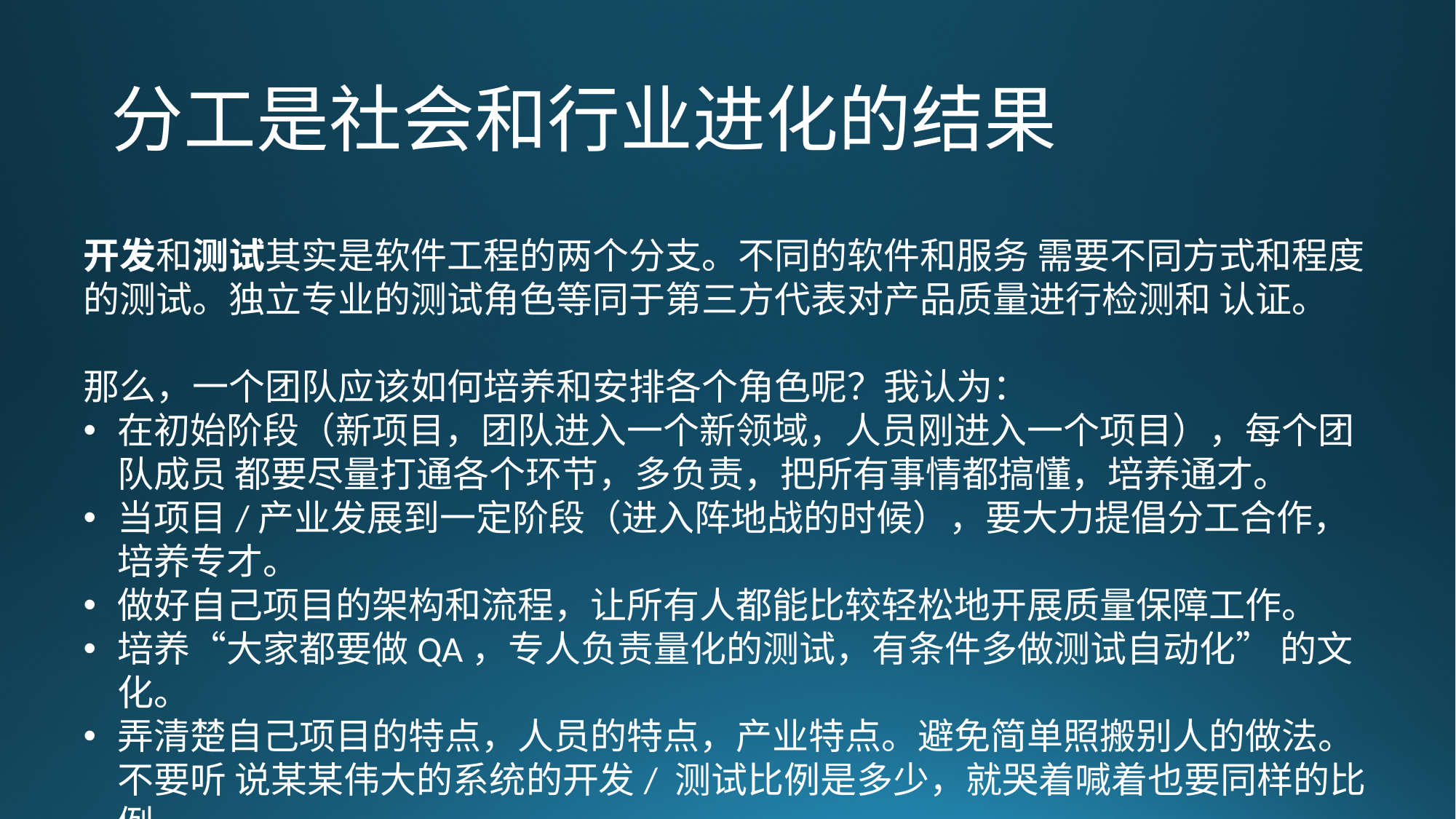

# 分工是社会和行业进化的结果
开发和测试其实是软件工程的两个分支。不同的软件和服务 需要不同方式和程度的测试。独立专业的测试角色等同于第三方代表对产品质量进行检测和 认证。

那么，一个团队应该如何培养和安排各个角色呢？我认为：
在初始阶段（新项目，团队进入一个新领域，人员刚进入一个项目），每个团队成员 都要尽量打通各个环节，多负责，把所有事情都搞懂，培养通才。
当项目/产业发展到一定阶段（进入阵地战的时候），要大力提倡分工合作，培养专才。
做好自己项目的架构和流程，让所有人都能比较轻松地开展质量保障工作。
培养“大家都要做QA，专人负责量化的测试，有条件多做测试自动化” 的文化。
弄清楚自己项目的特点，人员的特点，产业特点。避免简单照搬别人的做法。不要听 说某某伟大的系统的开发/ 测试比例是多少，就哭着喊着也要同样的比例……